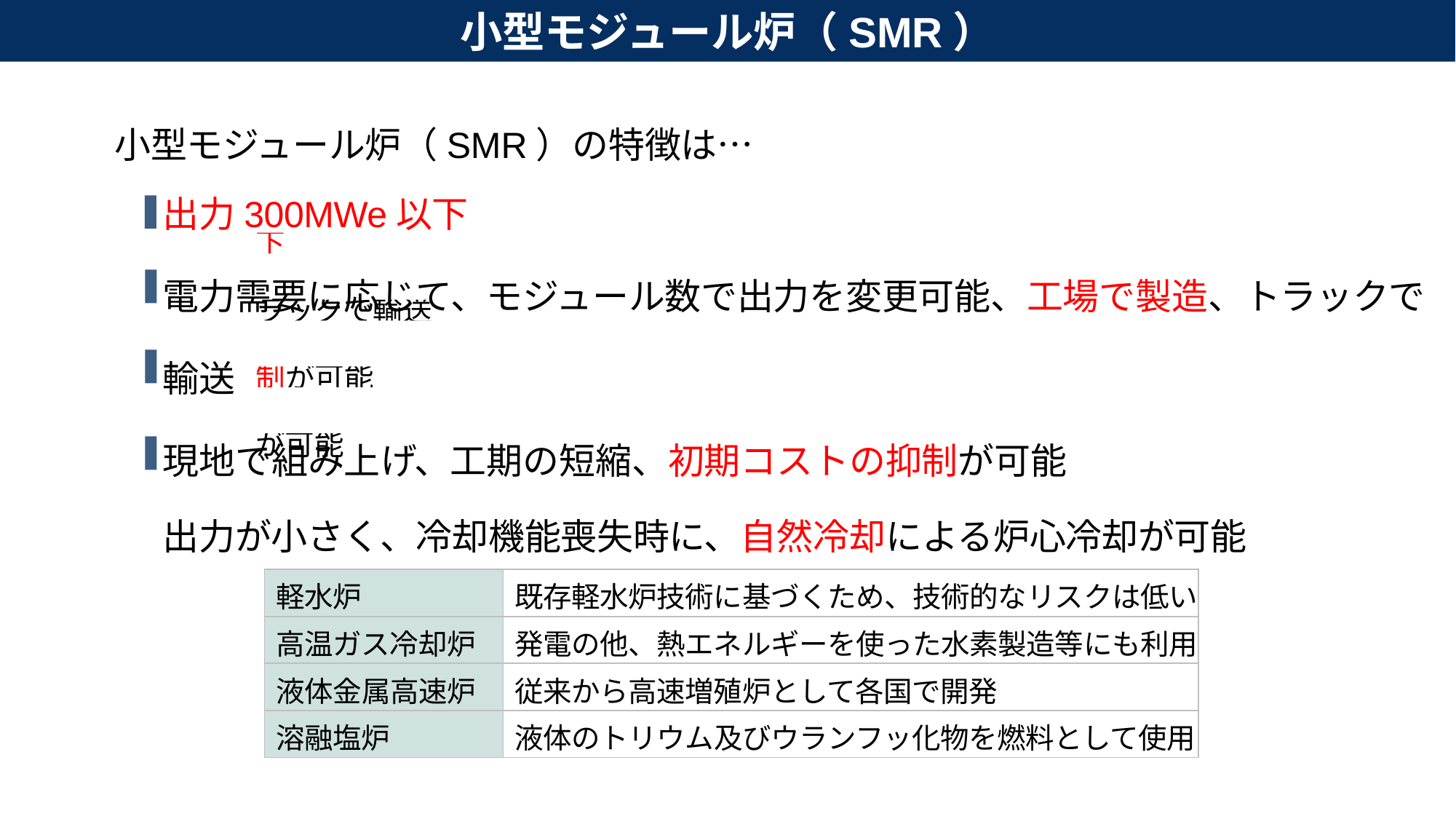

小型モジュール炉（SMR）
小型モジュール炉（SMR）の特徴は…
出力300MWe以下
電力需要に応じて、モジュール数で出力を変更可能、工場で製造、トラックで輸送
現地で組み上げ、工期の短縮、初期コストの抑制が可能
出力が小さく、冷却機能喪失時に、自然冷却による炉心冷却が可能

出力300MWe以下

電力需要に応じて、モジュール数で出力を変更可能、工場で製造、トラックで輸送

現地で組み上げることで、工期の短縮、初期コストの抑制が可能

出力が小さく、冷却機能喪失時に、自然冷却による炉心冷却が可能

| 軽水炉 | 既存軽水炉技術に基づくため、技術的なリスクは低い |
| --- | --- |
| 高温ガス冷却炉 | 発電の他、熱エネルギーを使った水素製造等にも利用 |
| 液体金属高速炉 | 従来から高速増殖炉として各国で開発 |
| 溶融塩炉 | 液体のトリウム及びウランフッ化物を燃料として使用 |